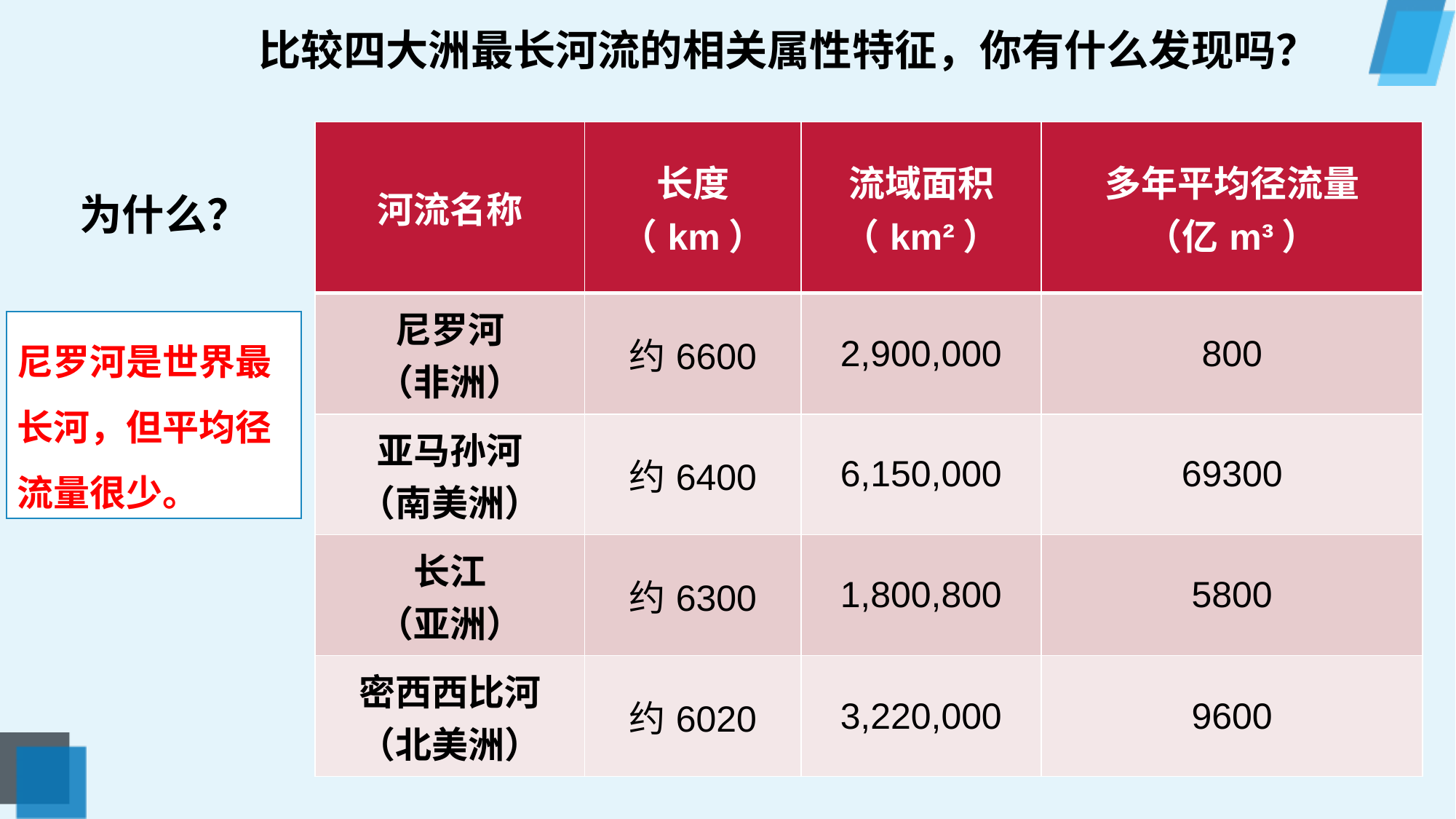

比较四大洲最长河流的相关属性特征，你有什么发现吗？
| 河流名称 | 长度（km） | 流域面积（km²） | 多年平均径流量 （亿m³） |
| --- | --- | --- | --- |
| 尼罗河 （非洲） | 约6600 | 2,900,000 | 800 |
| 亚马孙河 （南美洲） | 约6400 | 6,150,000 | 69300 |
| 长江 （亚洲） | 约6300 | 1,800,800 | 5800 |
| 密西西比河（北美洲） | 约6020 | 3,220,000 | 9600 |
为什么？
尼罗河是世界最长河，但平均径流量很少。